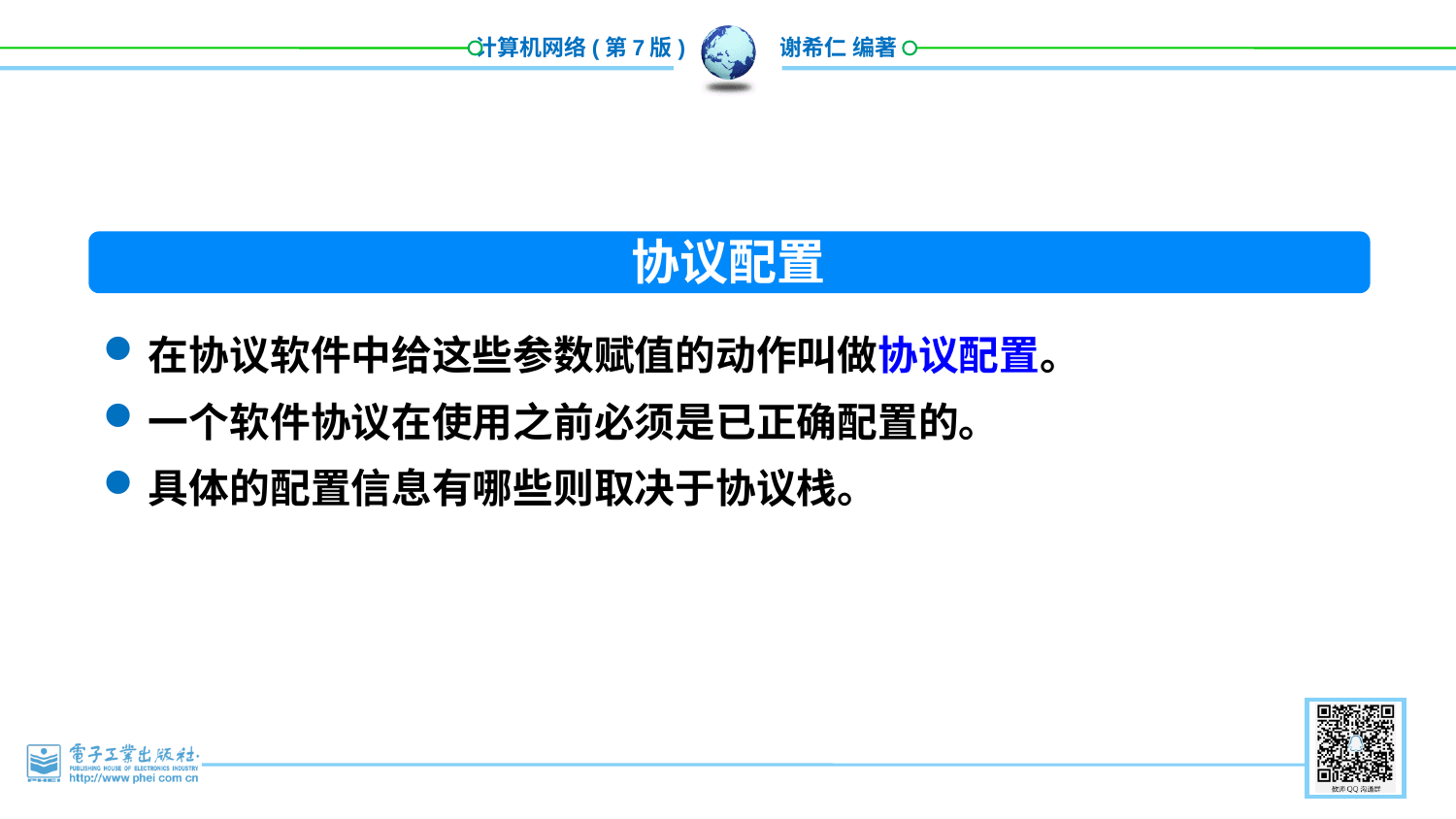

协议配置

在协议软件中给这些参数赋值的动作叫做协议配置。
一个软件协议在使用之前必须是已正确配置的。
具体的配置信息有哪些则取决于协议栈。